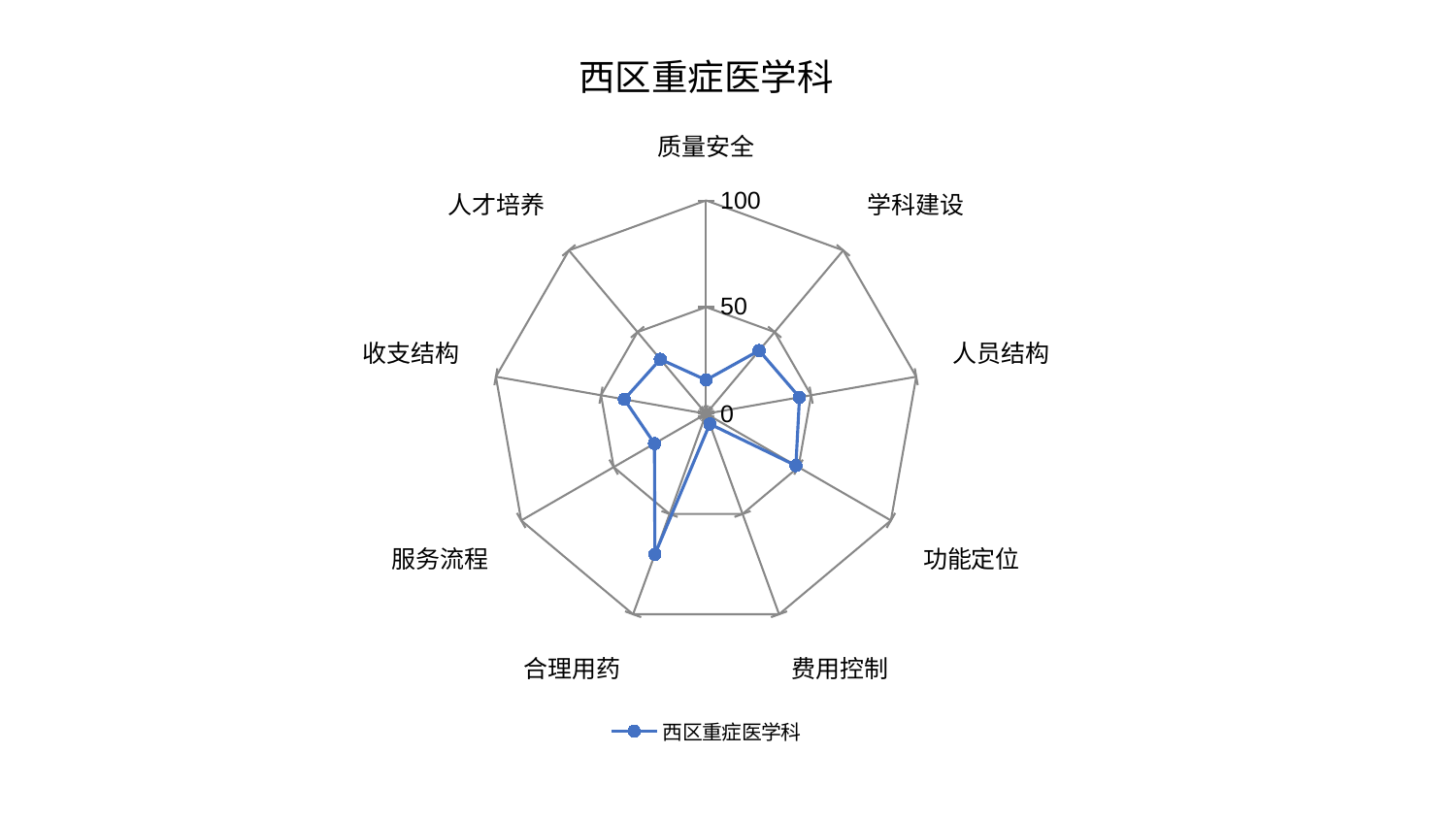

### Chart: 西区重症医学科

| Category | 西区重症医学科 |
|---|---|
| 质量安全 | 15.838783024371821 |
| 学科建设 | 38.729901634808876 |
| 人员结构 | 44.456660583784995 |
| 功能定位 | 48.60046487242573 |
| 费用控制 | 5.0895320959854775 |
| 合理用药 | 70.10272687590162 |
| 服务流程 | 27.94181507626741 |
| 收支结构 | 38.90797615797899 |
| 人才培养 | 33.38667832852081 |
155